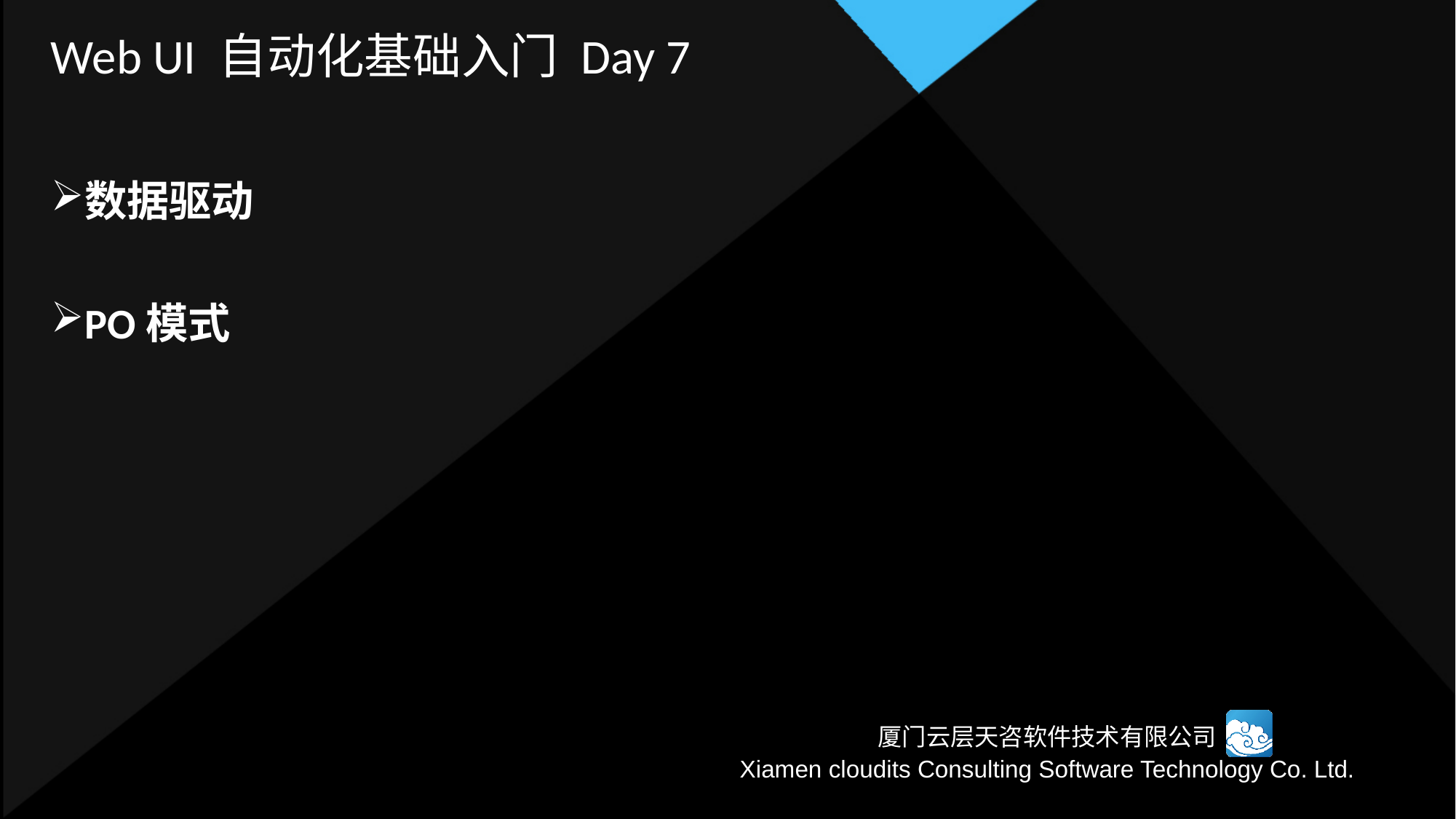

# Web UI 自动化基础入门 Day 7

数据驱动

PO模式